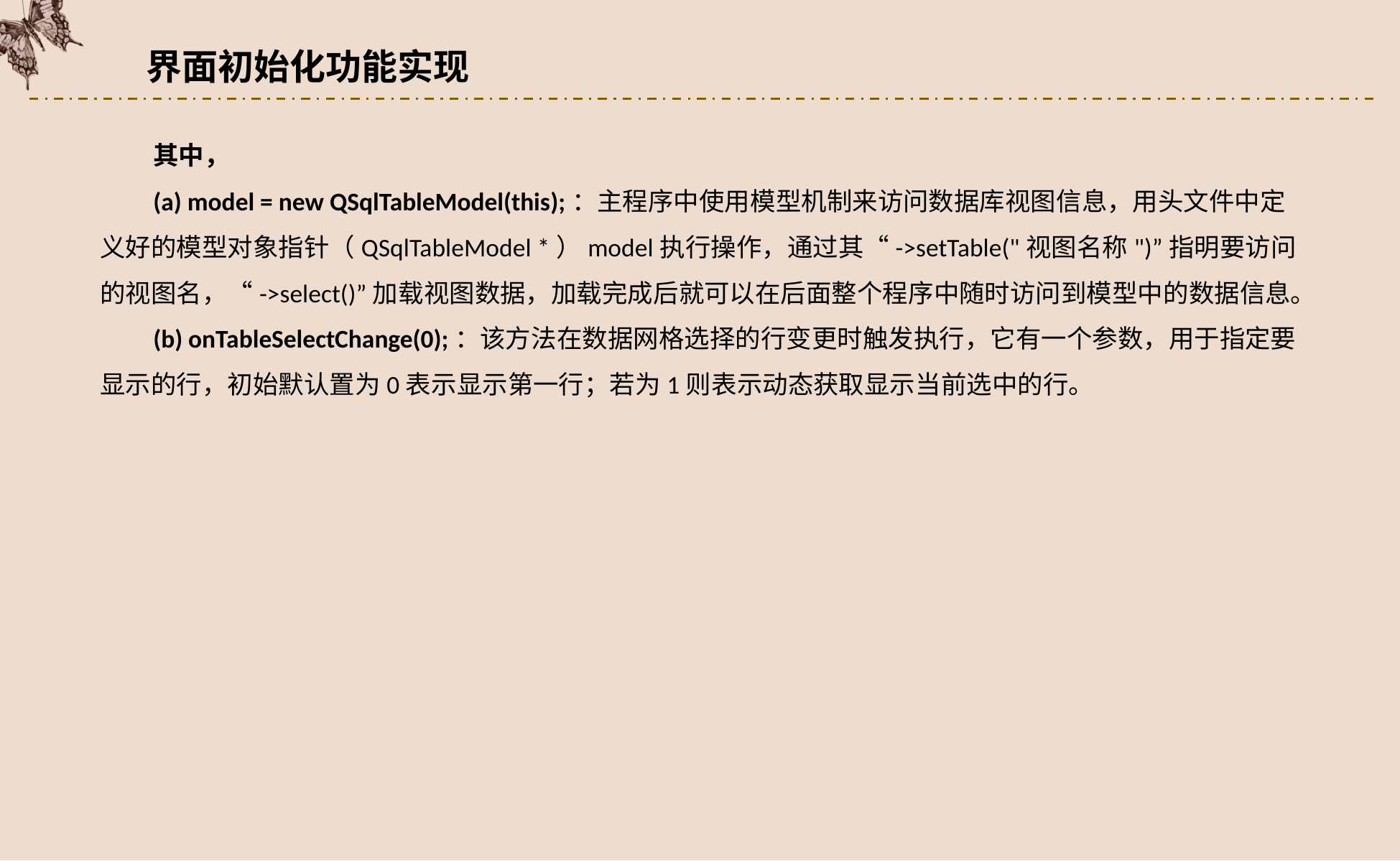

界面初始化功能实现
其中，
(a) model = new QSqlTableModel(this);：主程序中使用模型机制来访问数据库视图信息，用头文件中定义好的模型对象指针（QSqlTableModel *）model执行操作，通过其“->setTable("视图名称")”指明要访问的视图名，“->select()”加载视图数据，加载完成后就可以在后面整个程序中随时访问到模型中的数据信息。
(b) onTableSelectChange(0);：该方法在数据网格选择的行变更时触发执行，它有一个参数，用于指定要显示的行，初始默认置为0表示显示第一行；若为1则表示动态获取显示当前选中的行。